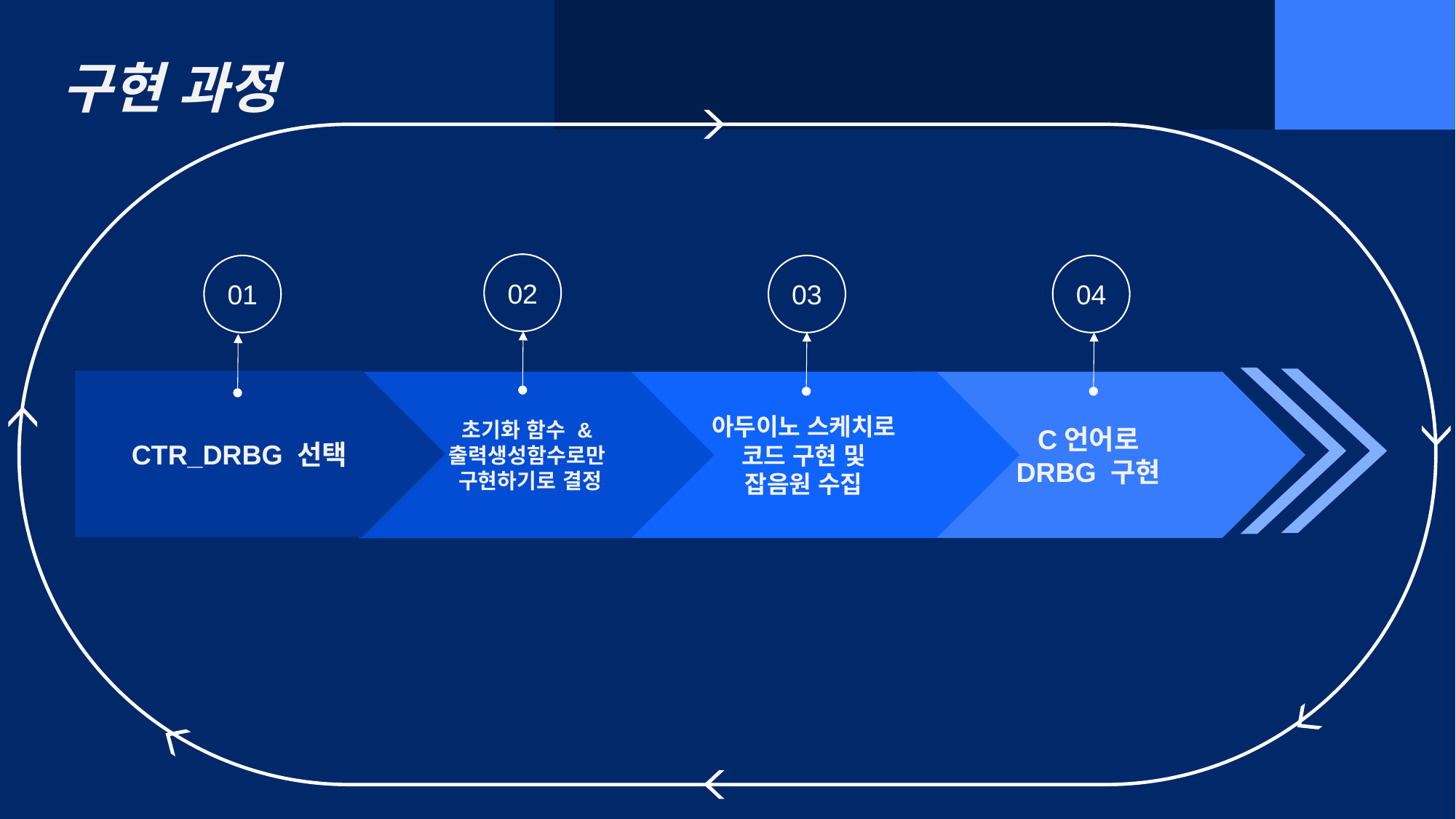

| 구현 과정 |  |  |  |  |  |
| --- | --- | --- | --- | --- | --- |

02
01
04
03

CTR_DRBG 선택
아두이노 스케치로
코드 구현 및
잡음원 수집
 C언어로
DRBG 구현
   초기화 함수 &
   출력생성함수로만
    구현하기로 결정